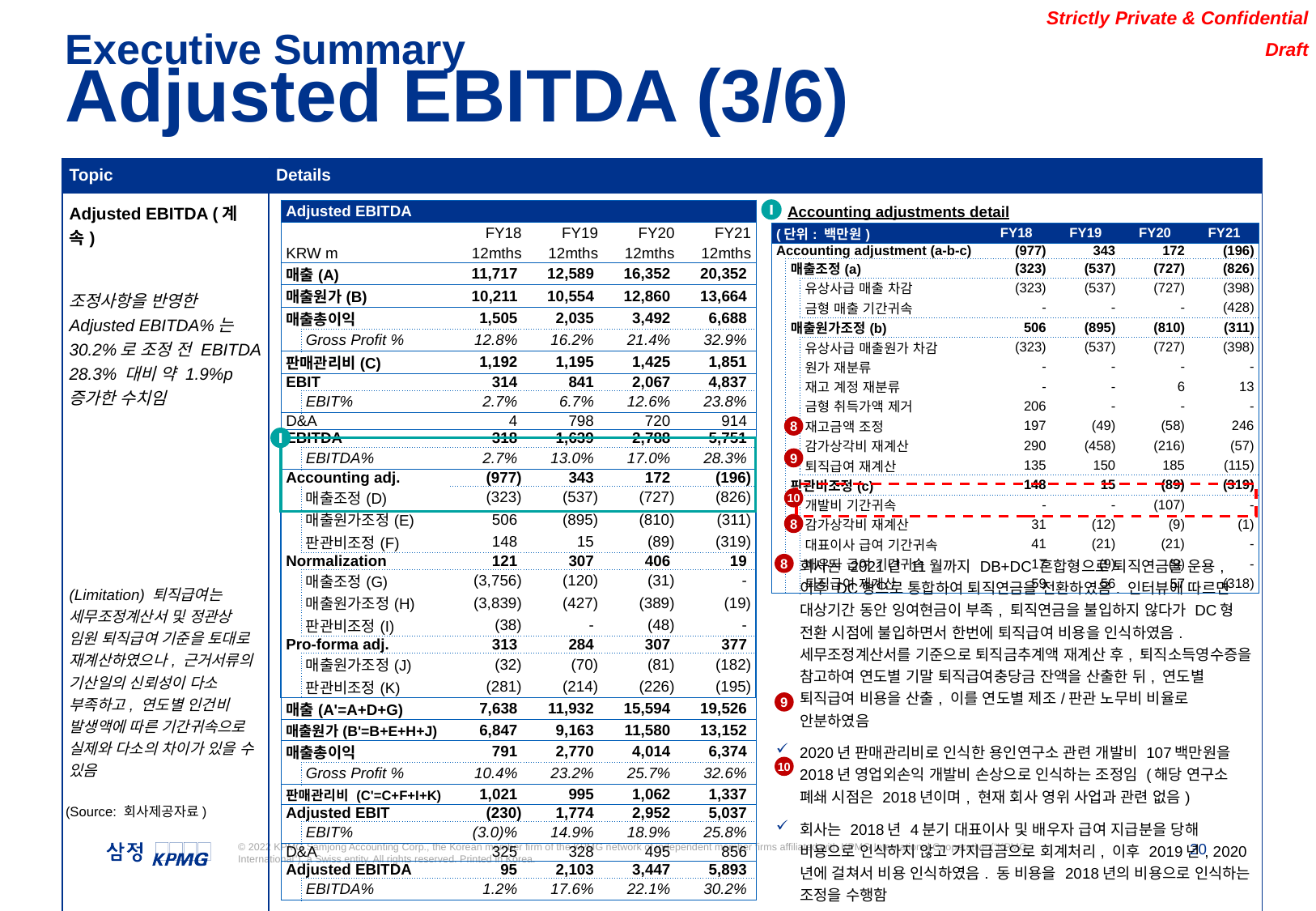

Executive Summary
Adjusted EBITDA (3/6)
| Topic | Details |
| --- | --- |
| Adjusted EBITDA (계속) 조정사항을 반영한 Adjusted EBITDA%는 30.2%로 조정 전 EBITDA 28.3% 대비 약 1.9%p 증가한 수치임 (Limitation) 퇴직급여는 세무조정계산서 및 정관상 임원 퇴직급여 기준을 토대로 재계산하였으나, 근거서류의 기산일의 신뢰성이 다소 부족하고, 연도별 인건비 발생액에 따른 기간귀속으로 실제와 다소의 차이가 있을 수 있음 | Accounting adjustments detail 회사는 2021년 11월까지 DB+DC 혼합형으로 퇴직연금을 운용, 이후 DC형으로 통합하여 퇴직연금을 전환하였음. 인터뷰에 따르면 대상기간 동안 잉여현금이 부족, 퇴직연금을 불입하지 않다가 DC형 전환 시점에 불입하면서 한번에 퇴직급여 비용을 인식하였음. 세무조정계산서를 기준으로 퇴직금추계액 재계산 후, 퇴직소득영수증을 참고하여 연도별 기말 퇴직급여충당금 잔액을 산출한 뒤, 연도별 퇴직급여 비용을 산출, 이를 연도별 제조/판관 노무비 비율로 안분하였음 2020년 판매관리비로 인식한 용인연구소 관련 개발비 107백만원을 2018년 영업외손익 개발비 손상으로 인식하는 조정임 (해당 연구소 폐쇄 시점은 2018년이며, 현재 회사 영위 사업과 관련 없음) 회사는 2018년 4분기 대표이사 및 배우자 급여 지급분을 당해 비용으로 인식하지 않고 가지급금으로 회계처리, 이후 2019년, 2020년에 걸쳐서 비용 인식하였음. 동 비용을 2018년의 비용으로 인식하는 조정을 수행함 |
| Adjusted EBITDA |  |  |  |  |  |  |
| --- | --- | --- | --- | --- | --- | --- |
|  |  |  | FY18 | FY19 | FY20 | FY21 |
| KRW m |  |  | 12mths | 12mths | 12mths | 12mths |
| 매출(A) |  |  | 11,717 | 12,589 | 16,352 | 20,352 |
| 매출원가(B) |  |  | 10,211 | 10,554 | 12,860 | 13,664 |
| 매출총이익 |  |  | 1,505 | 2,035 | 3,492 | 6,688 |
|  | Gross Profit % |  | 12.8% | 16.2% | 21.4% | 32.9% |
| 판매관리비(C) |  |  | 1,192 | 1,195 | 1,425 | 1,851 |
| EBIT |  |  | 314 | 841 | 2,067 | 4,837 |
|  | EBIT% |  | 2.7% | 6.7% | 12.6% | 23.8% |
| D&A |  |  | 4 | 798 | 720 | 914 |
| EBITDA |  |  | 318 | 1,639 | 2,788 | 5,751 |
|  | EBITDA% |  | 2.7% | 13.0% | 17.0% | 28.3% |
| Accounting adj. |  |  | (977) | 343 | 172 | (196) |
|  | 매출조정(D) |  | (323) | (537) | (727) | (826) |
|  | 매출원가조정(E) |  | 506 | (895) | (810) | (311) |
|  | 판관비조정(F) |  | 148 | 15 | (89) | (319) |
| Normalization |  |  | 121 | 307 | 406 | 19 |
|  | 매출조정(G) |  | (3,756) | (120) | (31) | - |
|  | 매출원가조정(H) |  | (3,839) | (427) | (389) | (19) |
|  | 판관비조정(I) |  | (38) | - | (48) | - |
| Pro-forma adj. |  |  | 313 | 284 | 307 | 377 |
|  | 매출원가조정(J) |  | (32) | (70) | (81) | (182) |
|  | 판관비조정(K) |  | (281) | (214) | (226) | (195) |
| 매출(A'=A+D+G) |  |  | 7,638 | 11,932 | 15,594 | 19,526 |
| 매출원가(B'=B+E+H+J) |  |  | 6,847 | 9,163 | 11,580 | 13,152 |
| 매출총이익 |  |  | 791 | 2,770 | 4,014 | 6,374 |
|  | Gross Profit % |  | 10.4% | 23.2% | 25.7% | 32.6% |
| 판매관리비 (C'=C+F+I+K) |  |  | 1,021 | 995 | 1,062 | 1,337 |
| Adjusted EBIT |  |  | (230) | 1,774 | 2,952 | 5,037 |
|  | EBIT% |  | (3.0)% | 14.9% | 18.9% | 25.8% |
| D&A |  |  | 325 | 328 | 495 | 856 |
| Adjusted EBITDA |  |  | 95 | 2,103 | 3,447 | 5,893 |
|  | EBITDA% |  | 1.2% | 17.6% | 22.1% | 30.2% |
Ⅰ
| (단위: 백만원) |  |  | FY18 | FY19 | FY20 | FY21 |
| --- | --- | --- | --- | --- | --- | --- |
| Accounting adjustment (a-b-c) |  |  | (977) | 343 | 172 | (196) |
|  | 매출조정(a) |  | (323) | (537) | (727) | (826) |
|  |  | 유상사급 매출 차감 | (323) | (537) | (727) | (398) |
|  |  | 금형 매출 기간귀속 | - | - | - | (428) |
|  | 매출원가조정(b) |  | 506 | (895) | (810) | (311) |
|  |  | 유상사급 매출원가 차감 | (323) | (537) | (727) | (398) |
|  |  | 원가 재분류 | - | - | - | - |
|  |  | 재고 계정 재분류 | - | - | 6 | 13 |
|  |  | 금형 취득가액 제거 | 206 | - | - | - |
|  |  | 재고금액 조정 | 197 | (49) | (58) | 246 |
|  |  | 감가상각비 재계산 | 290 | (458) | (216) | (57) |
|  |  | 퇴직급여 재계산 | 135 | 150 | 185 | (115) |
|  | 판관비조정(c) |  | 148 | 15 | (89) | (319) |
|  |  | 개발비 기간귀속 | - | - | (107) | - |
|  |  | 감가상각비 재계산 | 31 | (12) | (9) | (1) |
|  |  | 대표이사 급여 기간귀속 | 41 | (21) | (21) | - |
|  |  | 배우자 급여 기간귀속 | 17 | (9) | (9) | - |
|  |  | 퇴직급여 재계산 | 59 | 56 | 57 | (318) |
8
Ⅰ

9

10
8
8
9
10
(Source: 회사제공자료)